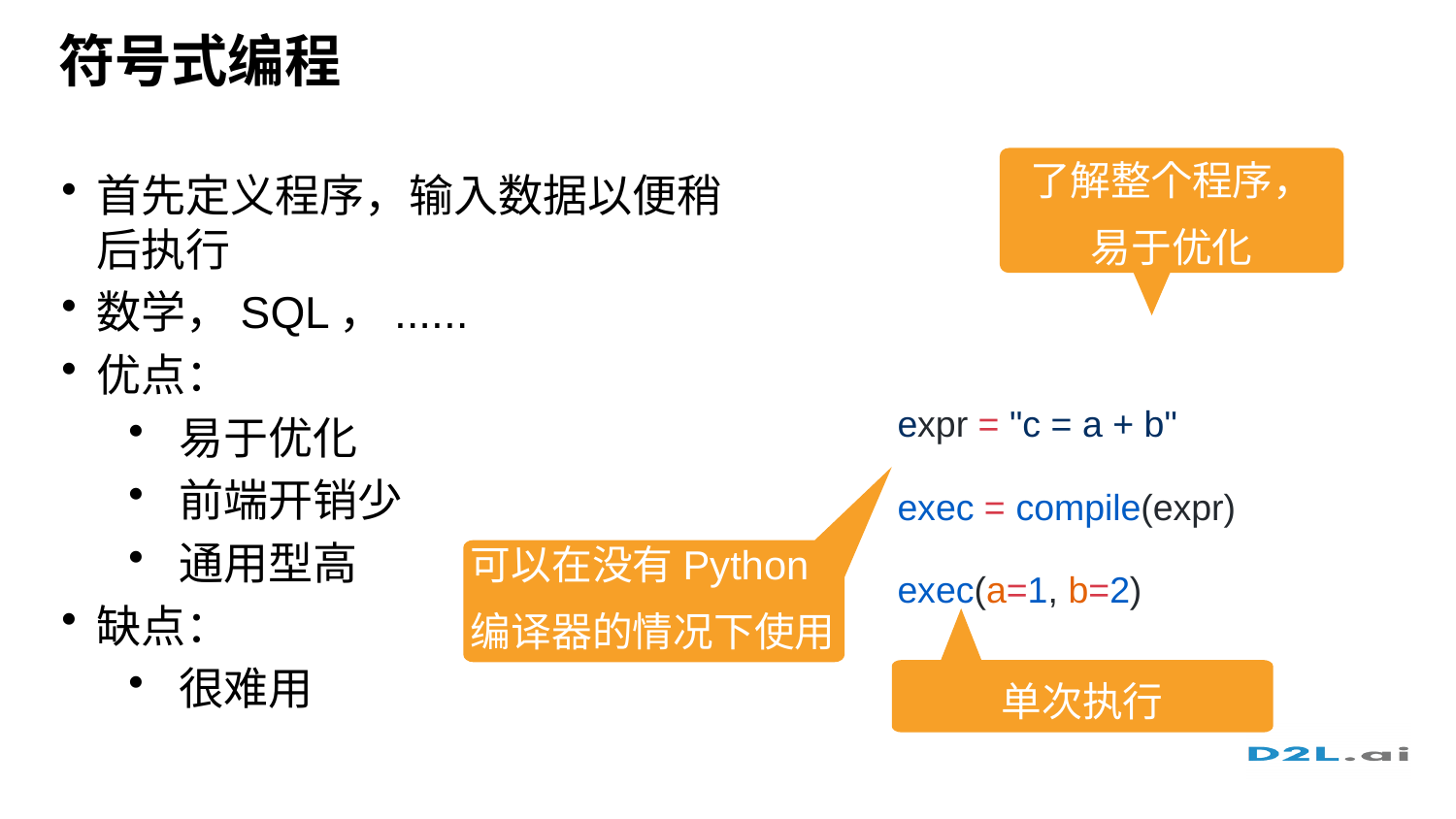

# 符号式编程
了解整个程序，
易于优化
首先定义程序，输入数据以便稍后执行
数学，SQL，......
优点：
易于优化
前端开销少
通用型高
缺点：
很难用

expr = "c = a + b"
exec = compile(expr)
exec(a=1, b=2)
可以在没有Python
编译器的情况下使用
单次执行